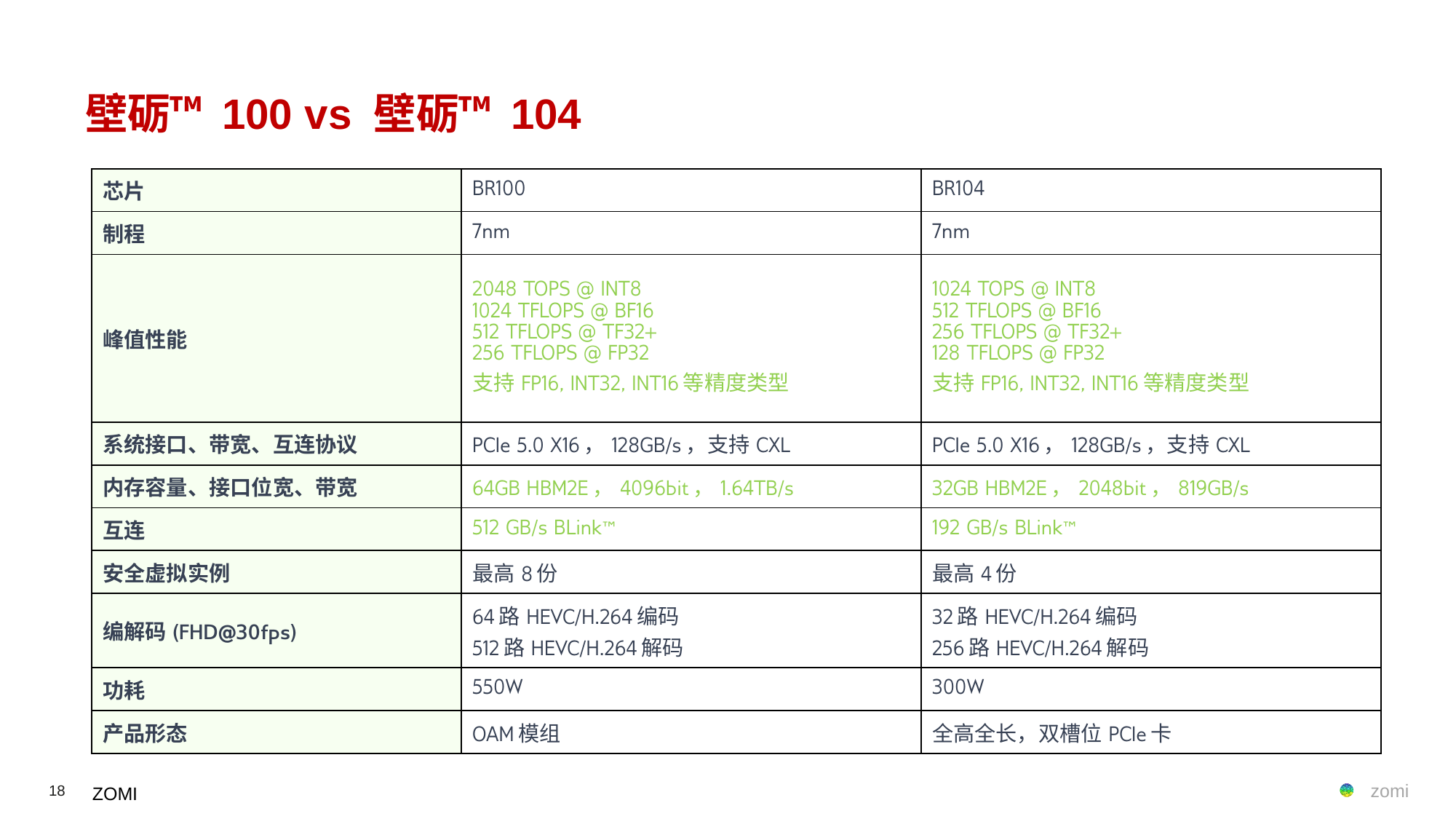

# 壁砺™ 100 vs 壁砺™ 104
| 芯片 | BR100 | BR104 |
| --- | --- | --- |
| 制程 | 7nm | 7nm |
| 峰值性能 | 2048 TOPS @ INT8 1024 TFLOPS @ BF16 512 TFLOPS @ TF32+ 256 TFLOPS @ FP32 支持FP16, INT32, INT16等精度类型 | 1024 TOPS @ INT8 512 TFLOPS @ BF16 256 TFLOPS @ TF32+ 128 TFLOPS @ FP32 支持FP16, INT32, INT16等精度类型 |
| 系统接口、带宽、互连协议 | PCIe 5.0 X16，128GB/s，支持CXL | PCIe 5.0 X16，128GB/s，支持CXL |
| 内存容量、接口位宽、带宽 | 64GB HBM2E，4096bit，1.64TB/s | 32GB HBM2E，2048bit，819GB/s |
| 互连 | 512 GB/s BLink™ | 192 GB/s BLink™ |
| 安全虚拟实例 | 最高8份 | 最高4份 |
| 编解码(FHD@30fps) | 64路HEVC/H.264编码 512路HEVC/H.264解码 | 32路HEVC/H.264编码 256路HEVC/H.264解码 |
| 功耗 | 550W | 300W |
| 产品形态 | OAM模组 | 全高全长，双槽位PCIe卡 |